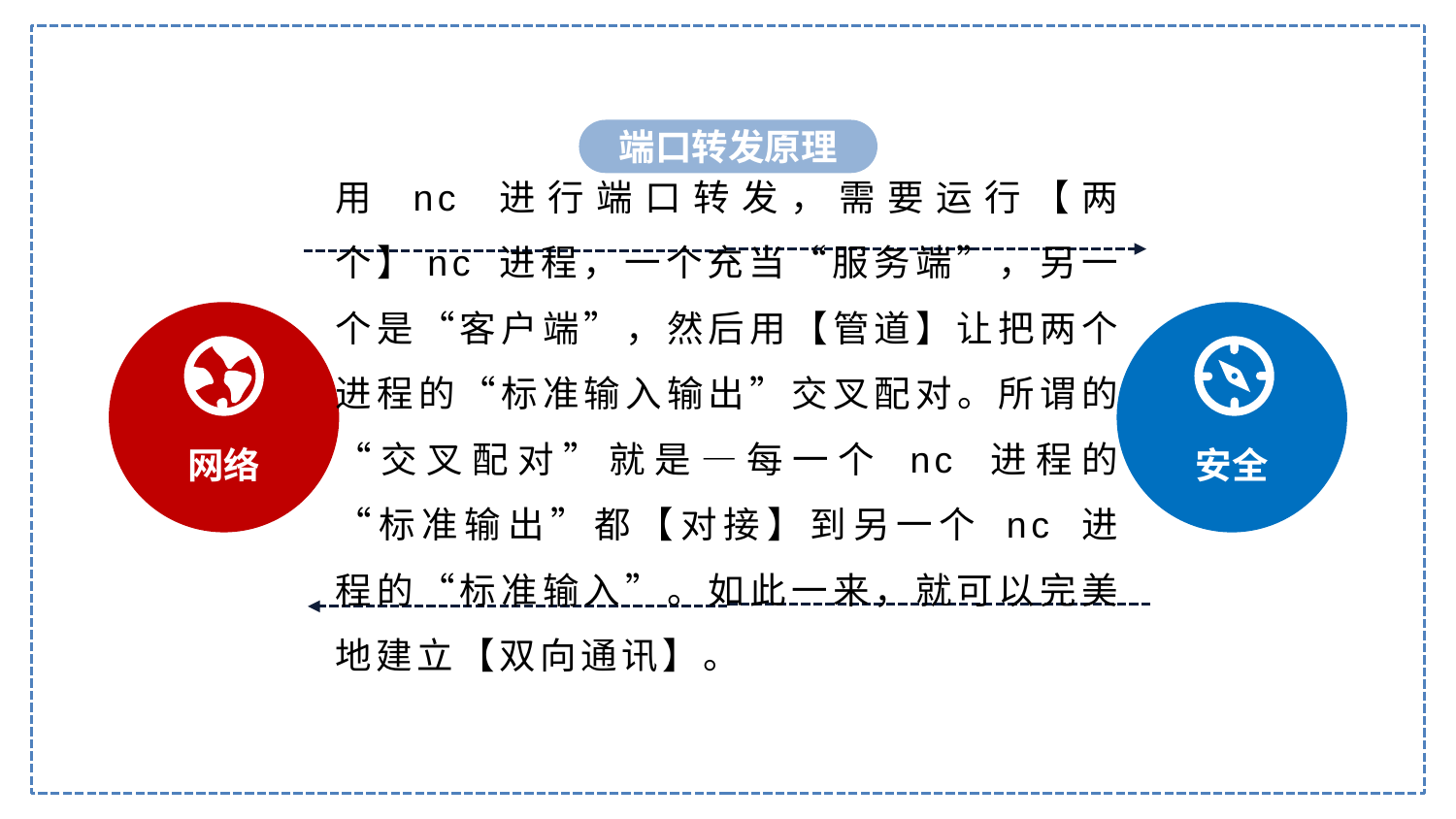

端口转发原理

用 nc 进行端口转发，需要运行【两个】nc 进程，一个充当“服务端”，另一个是“客户端”，然后用【管道】让把两个进程的“标准输入输出”交叉配对。所谓的“交叉配对”就是—每一个 nc 进程的“标准输出”都【对接】到另一个 nc 进程的“标准输入”。如此一来，就可以完美地建立【双向通讯】。

网络
安全